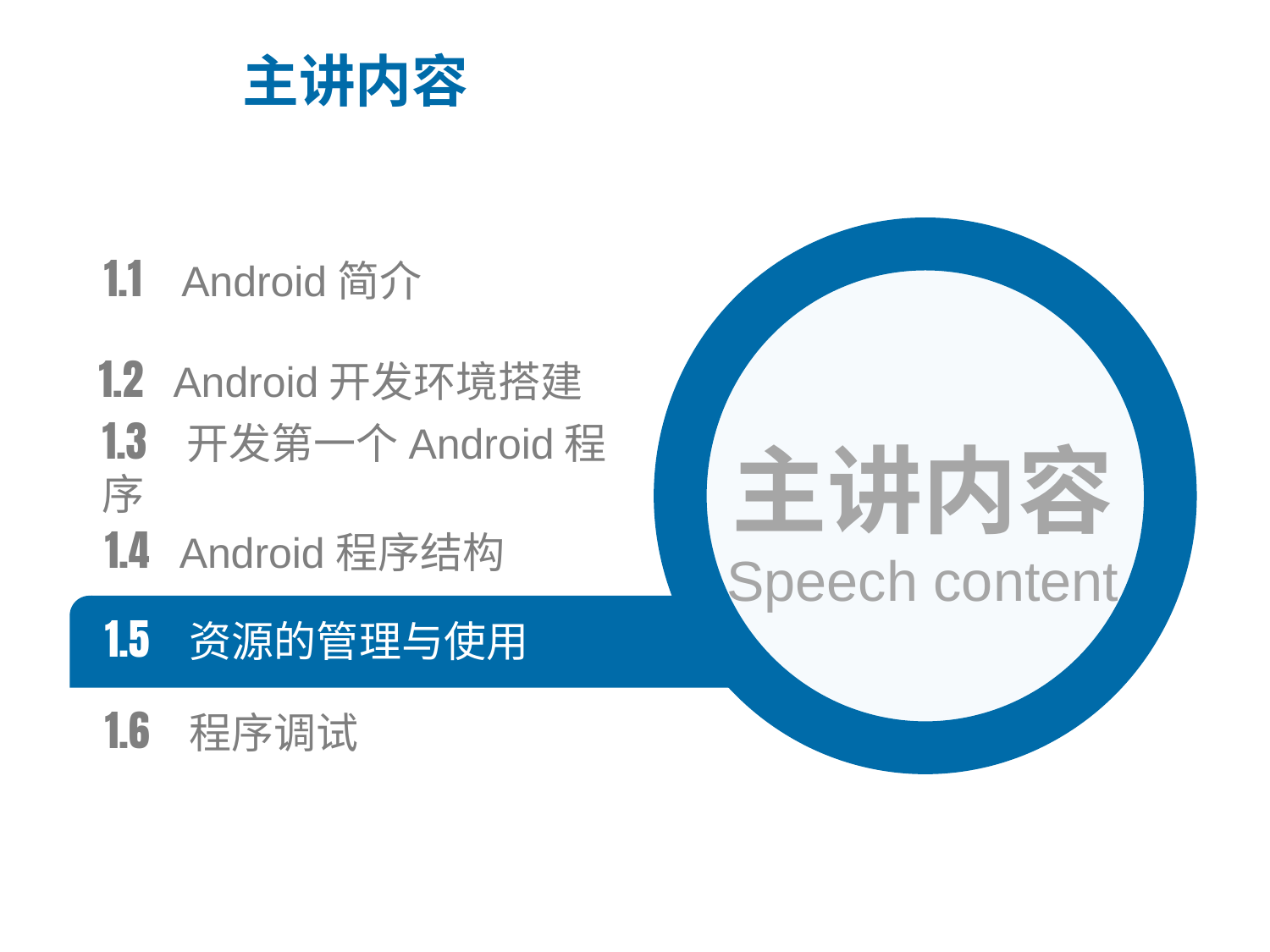

主讲内容

1.1    Android简介
1.2   Android开发环境搭建
主讲内容
Speech content
1.3   开发第一个Android程序
1.4   Android程序结构

1.5   资源的管理与使用
1.6   程序调试